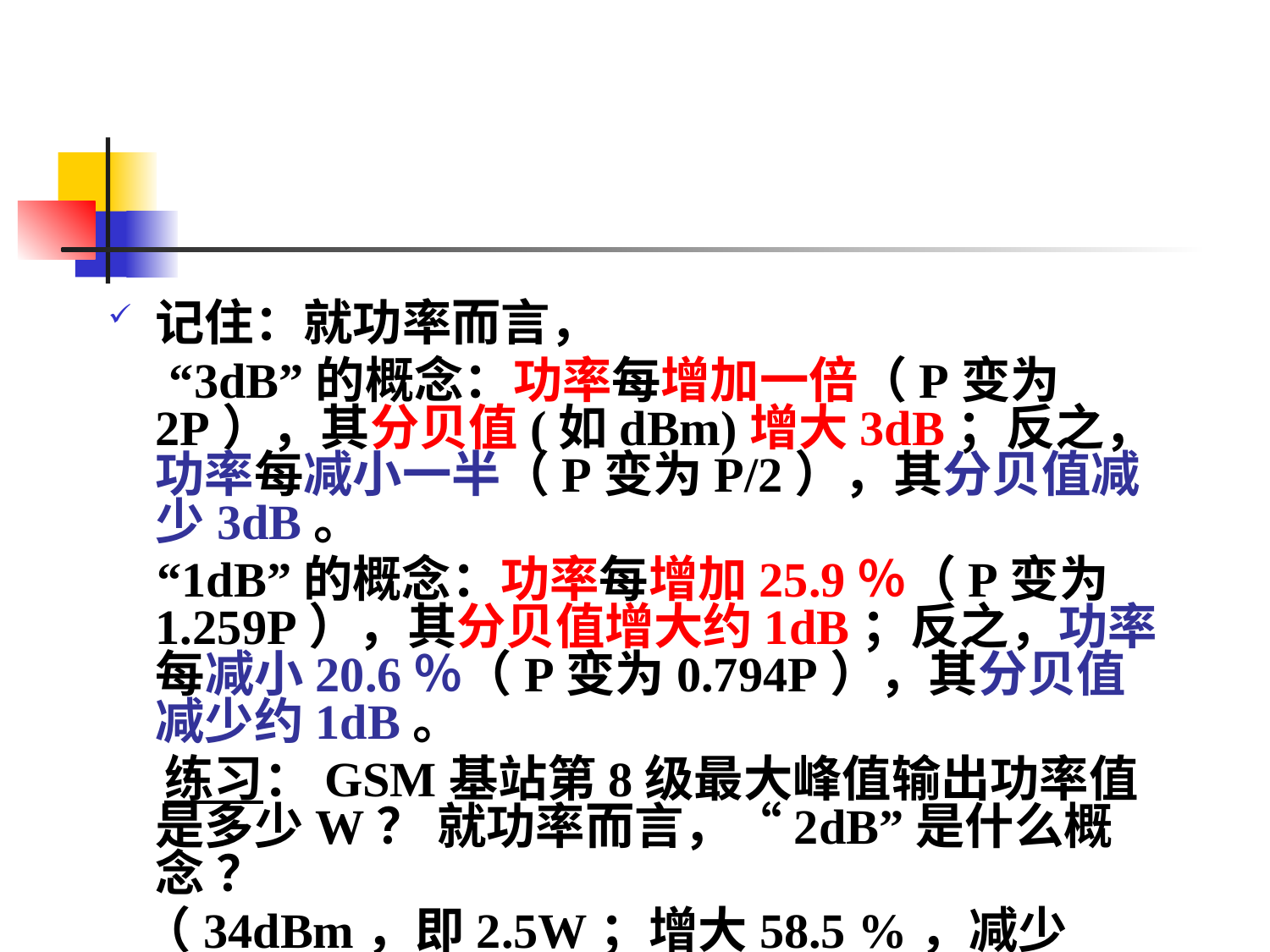

#
记住：就功率而言，
     “3dB”的概念：功率每增加一倍（P变为2P），其分贝值(如dBm)增大3dB；反之，功率每减小一半（P变为P/2），其分贝值减少3dB。
    “1dB”的概念：功率每增加25.9％（P变为1.259P），其分贝值增大约1dB；反之，功率每减小20.6％（P变为0.794P），其分贝值减少约1dB。
    练习：GSM基站第8级最大峰值输出功率值是多少W？ 就功率而言，“2dB”是什么概念 ？
  （34dBm，即2.5W；增大58.5 %，减少36.9%）